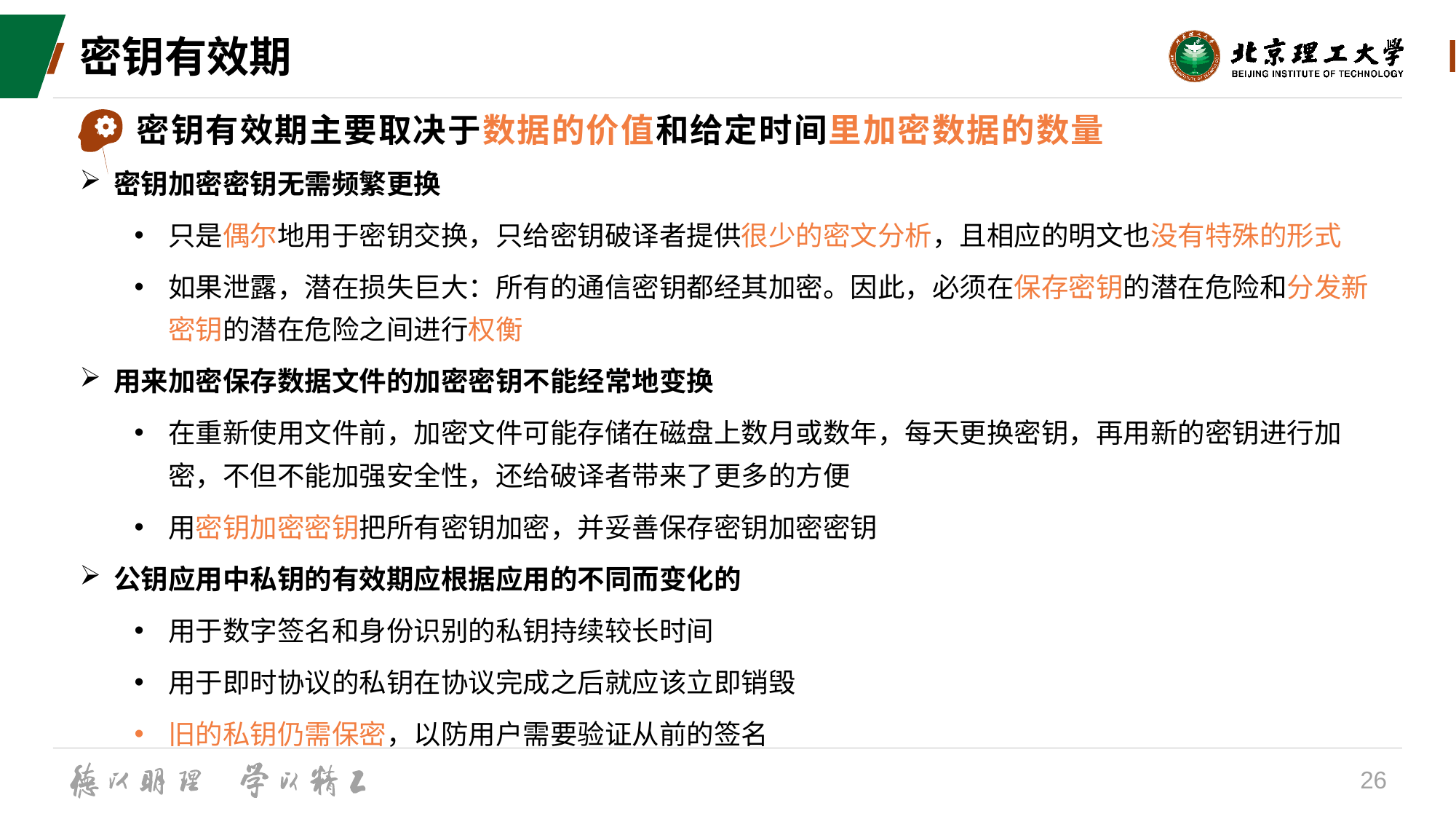

# 密钥有效期
密钥有效期主要取决于数据的价值和给定时间里加密数据的数量

密钥加密密钥无需频繁更换
只是偶尔地用于密钥交换，只给密钥破译者提供很少的密文分析，且相应的明文也没有特殊的形式
如果泄露，潜在损失巨大：所有的通信密钥都经其加密。因此，必须在保存密钥的潜在危险和分发新密钥的潜在危险之间进行权衡
用来加密保存数据文件的加密密钥不能经常地变换
在重新使用文件前，加密文件可能存储在磁盘上数月或数年，每天更换密钥，再用新的密钥进行加密，不但不能加强安全性，还给破译者带来了更多的方便
用密钥加密密钥把所有密钥加密，并妥善保存密钥加密密钥
公钥应用中私钥的有效期应根据应用的不同而变化的
用于数字签名和身份识别的私钥持续较长时间
用于即时协议的私钥在协议完成之后就应该立即销毁
旧的私钥仍需保密，以防用户需要验证从前的签名